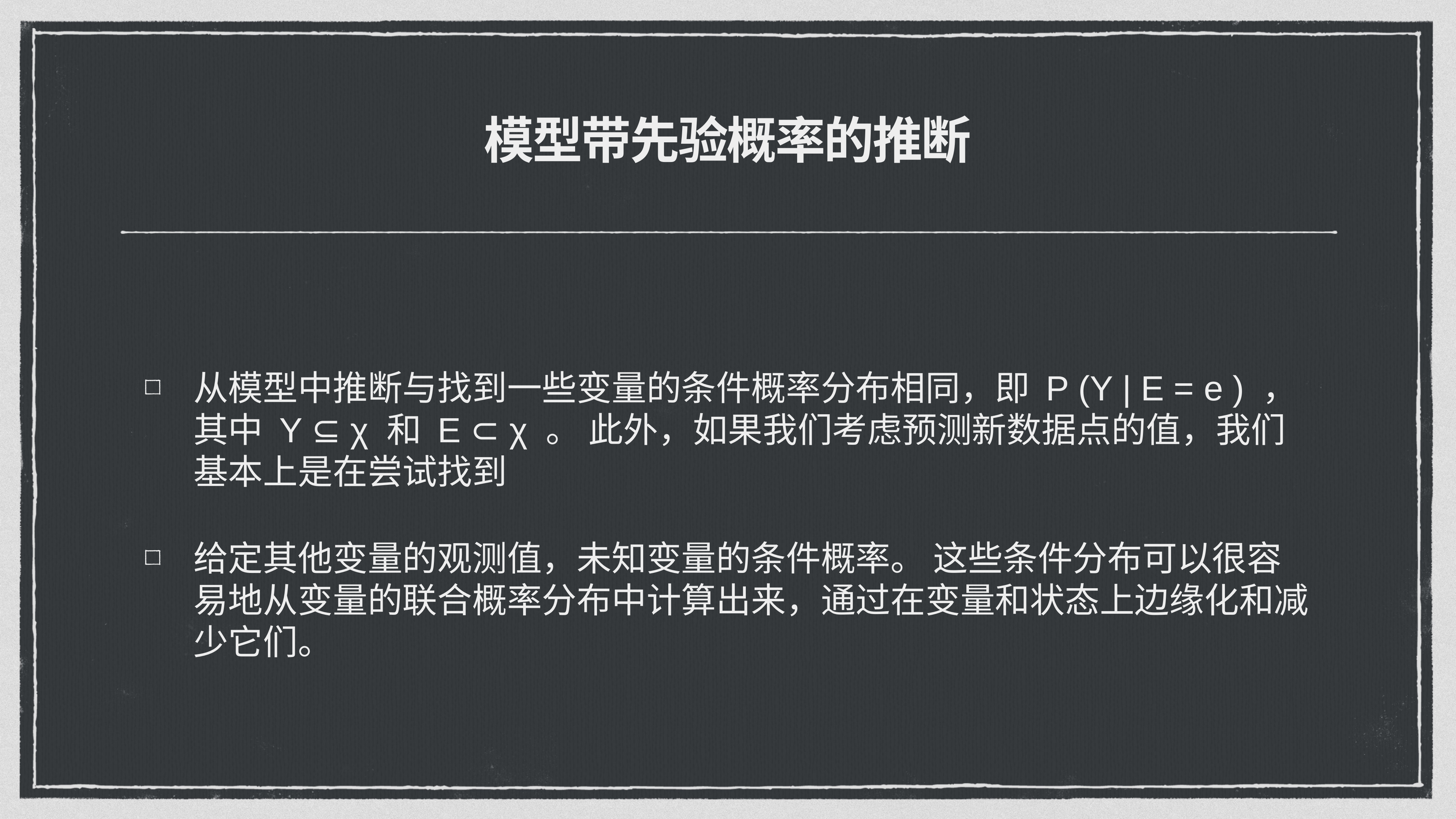

# 模型带先验概率的推断
从模型中推断与找到一些变量的条件概率分布相同，即 P (Y | E = e ) ，其中 Y ⊆ χ 和 E ⊂ χ 。 此外，如果我们考虑预测新数据点的值，我们基本上是在尝试找到
给定其他变量的观测值，未知变量的条件概率。 这些条件分布可以很容易地从变量的联合概率分布中计算出来，通过在变量和状态上边缘化和减少它们。